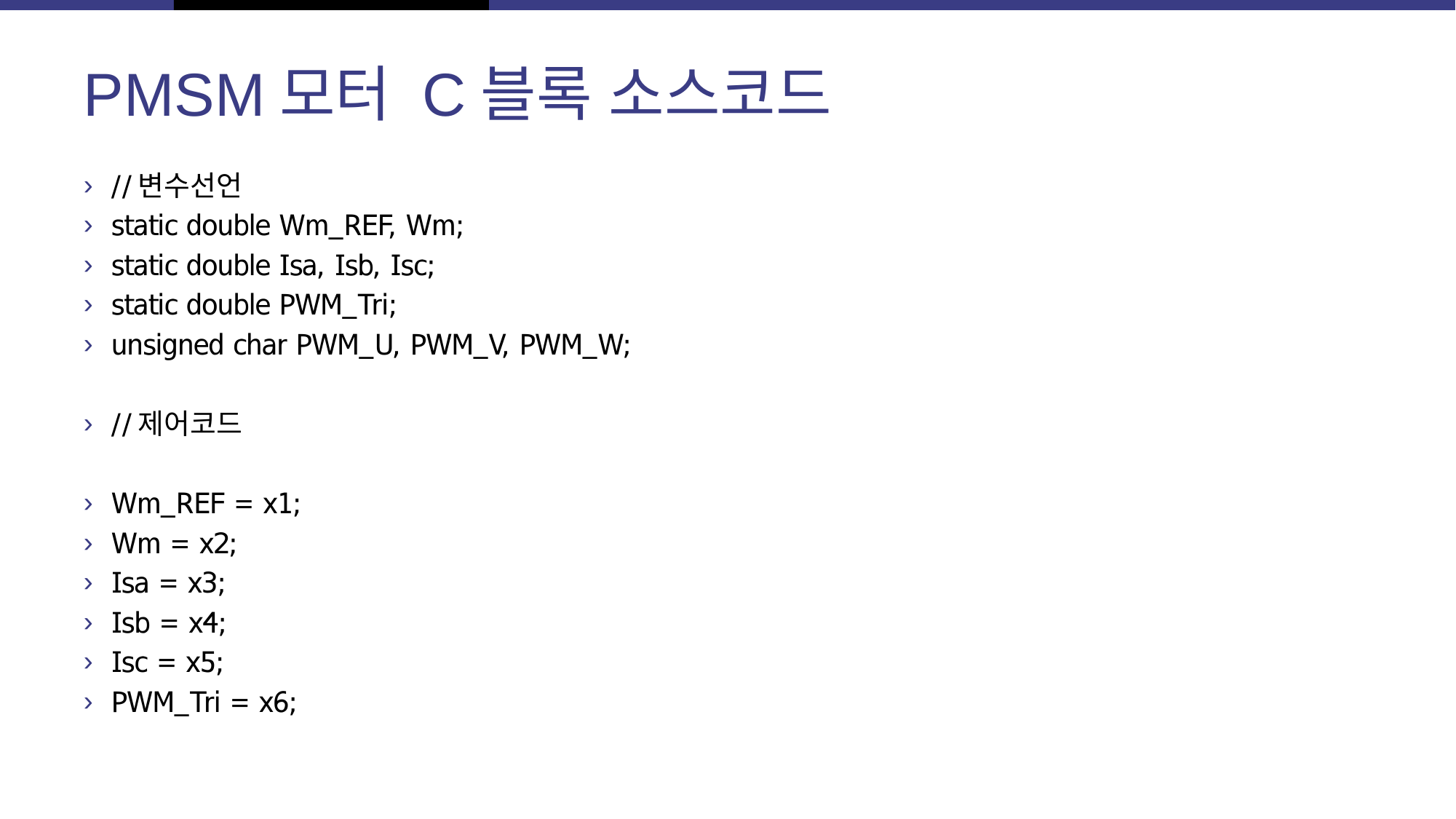

# PMSM모터 C블록 소스코드
//변수선언
static double Wm_REF, Wm;
static double Isa, Isb, Isc;
static double PWM_Tri;
unsigned char PWM_U, PWM_V, PWM_W;

//제어코드

Wm_REF = x1;
Wm = x2;
Isa = x3;
Isb = x4;
Isc = x5;
PWM_Tri = x6;